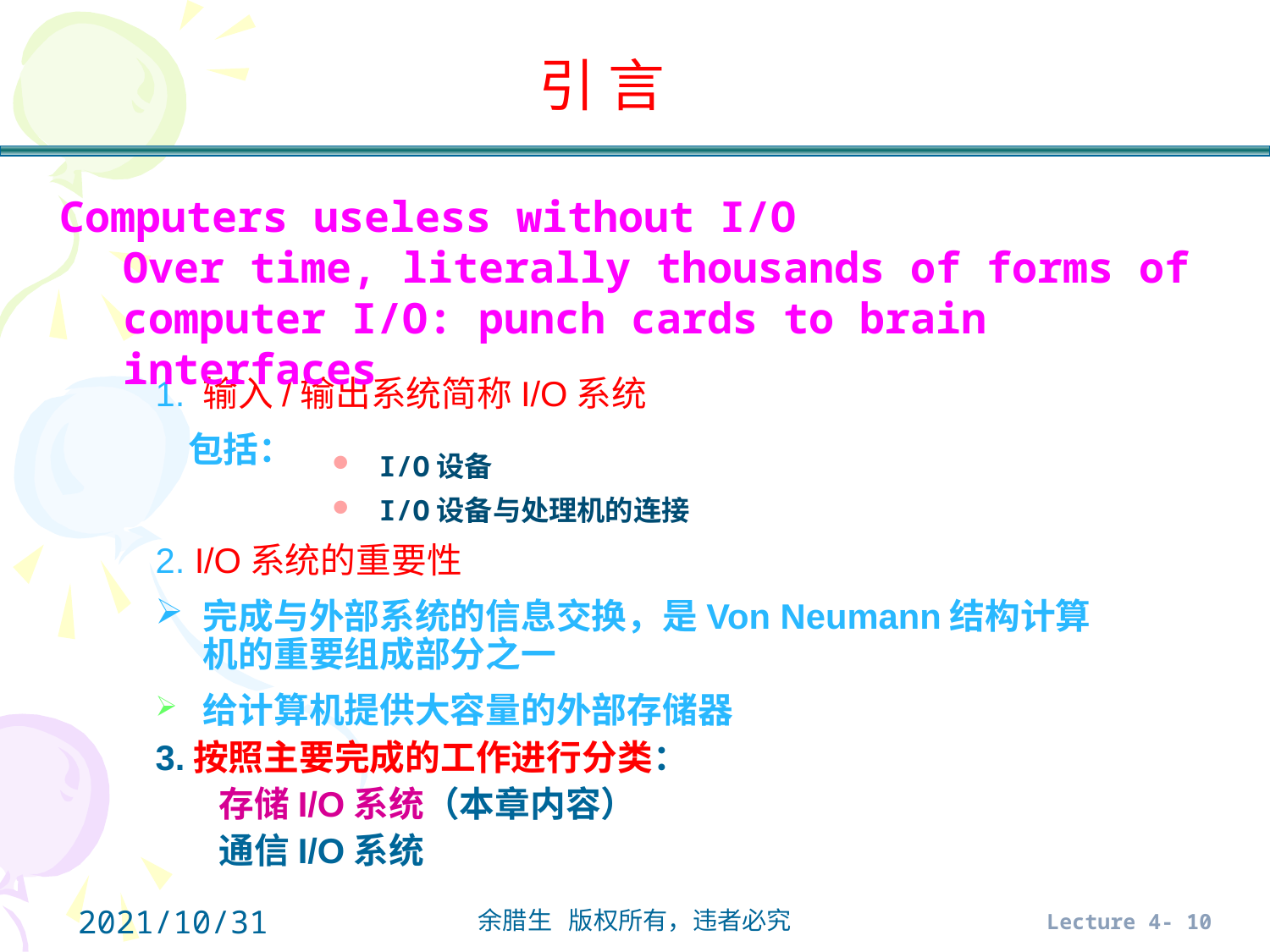

引 言
6.1  引 言
Computers useless without I/O
Over time, literally thousands of forms of computer I/O: punch cards to brain interfaces
1. 输入/输出系统简称I/O系统
   包括：

2. I/O系统的重要性
完成与外部系统的信息交换，是Von Neumann结构计算机的重要组成部分之一
给计算机提供大容量的外部存储器
3.按照主要完成的工作进行分类：
存储I/O系统（本章内容）
通信I/O系统
 I/O设备
 I/O设备与处理机的连接
2021/10/31
Lecture 4- 10